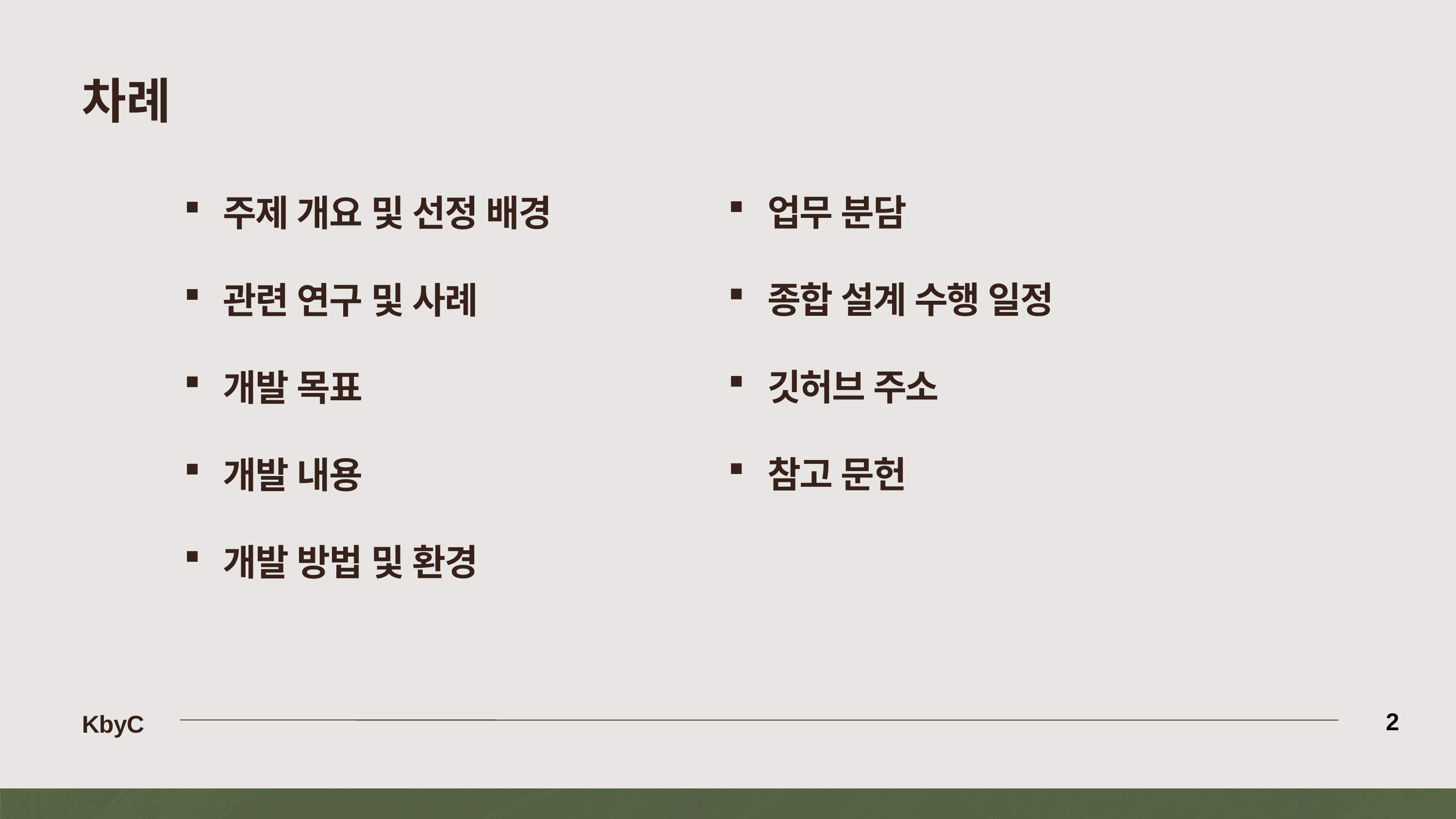

차례
 업무 분담
 종합 설계 수행 일정
 깃허브 주소
 참고 문헌

 주제 개요 및 선정 배경
 관련 연구 및 사례
 개발 목표
 개발 내용
 개발 방법 및 환경

KbyC
2